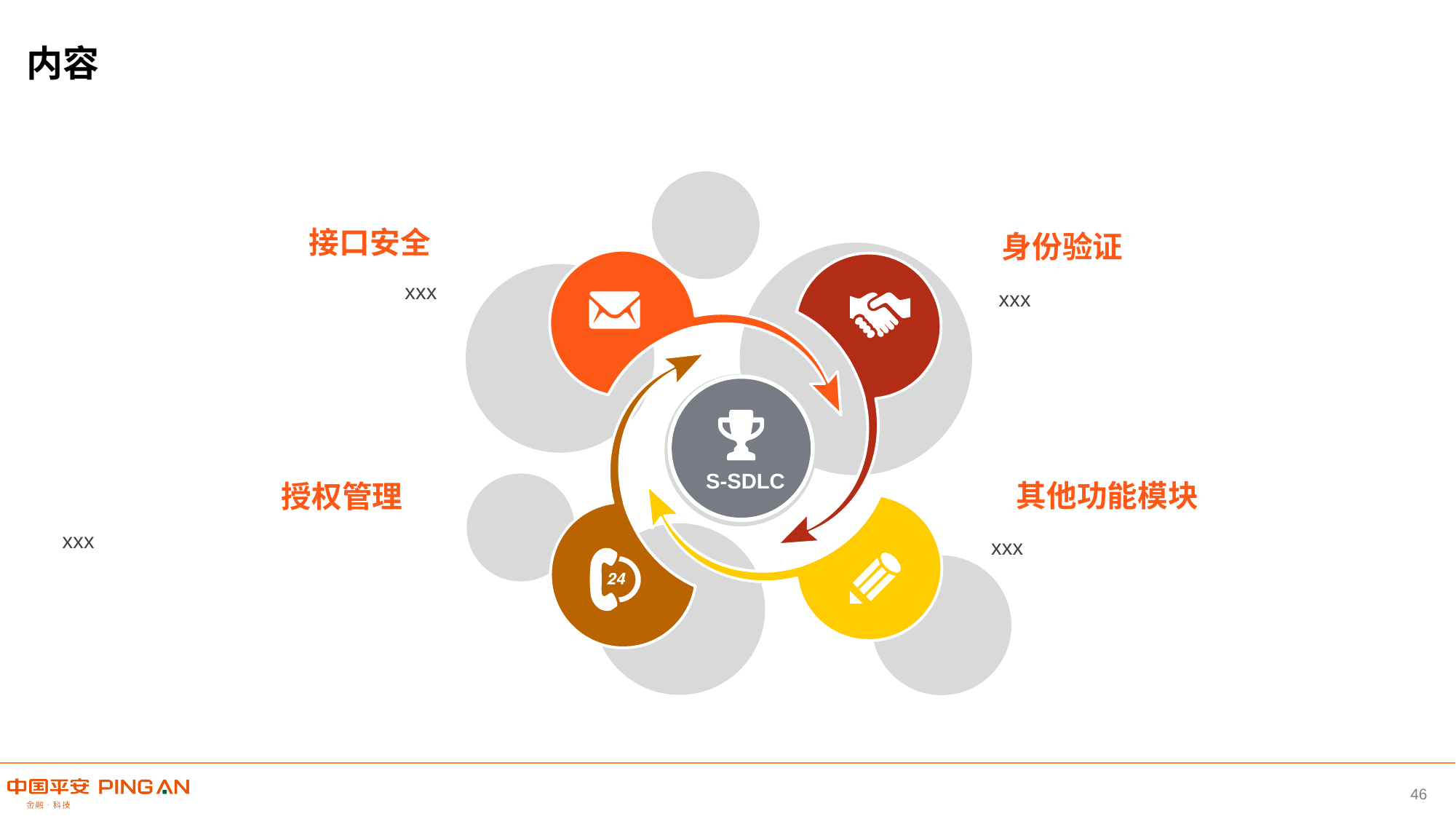

内容

接口安全
身份验证

xxx
xxx

S-SDLC
其他功能模块
授权管理

xxx

xxx